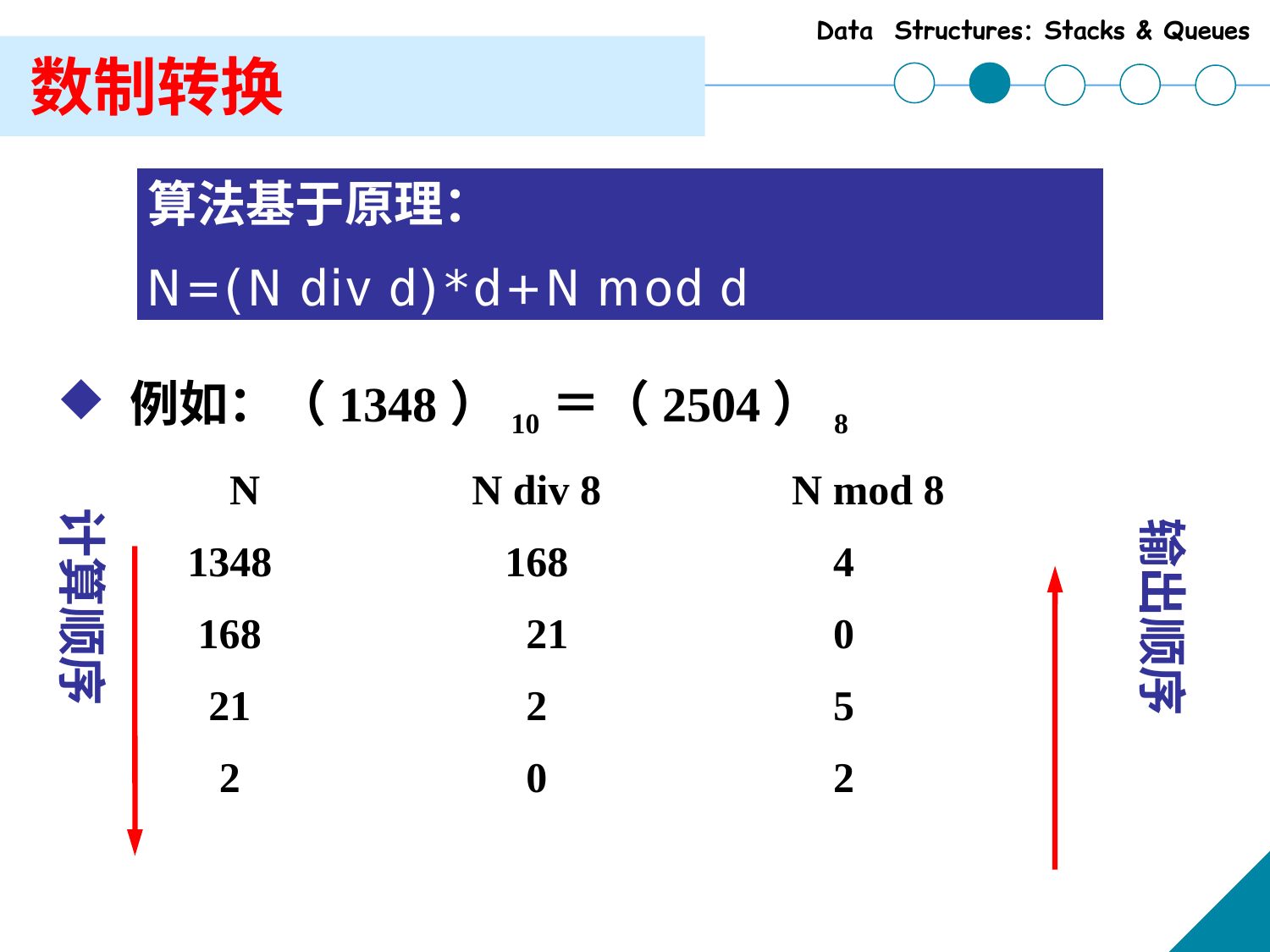

# 数制转换

算法基于原理：
N=(N div d)*d+N mod d
 例如：（1348）10＝（2504）8
    N                    N div 8                  N mod 8
1348                      168                         4
 168                         21                         0
  21                          2                           5
   2                           0                           2
计算顺序
输出顺序